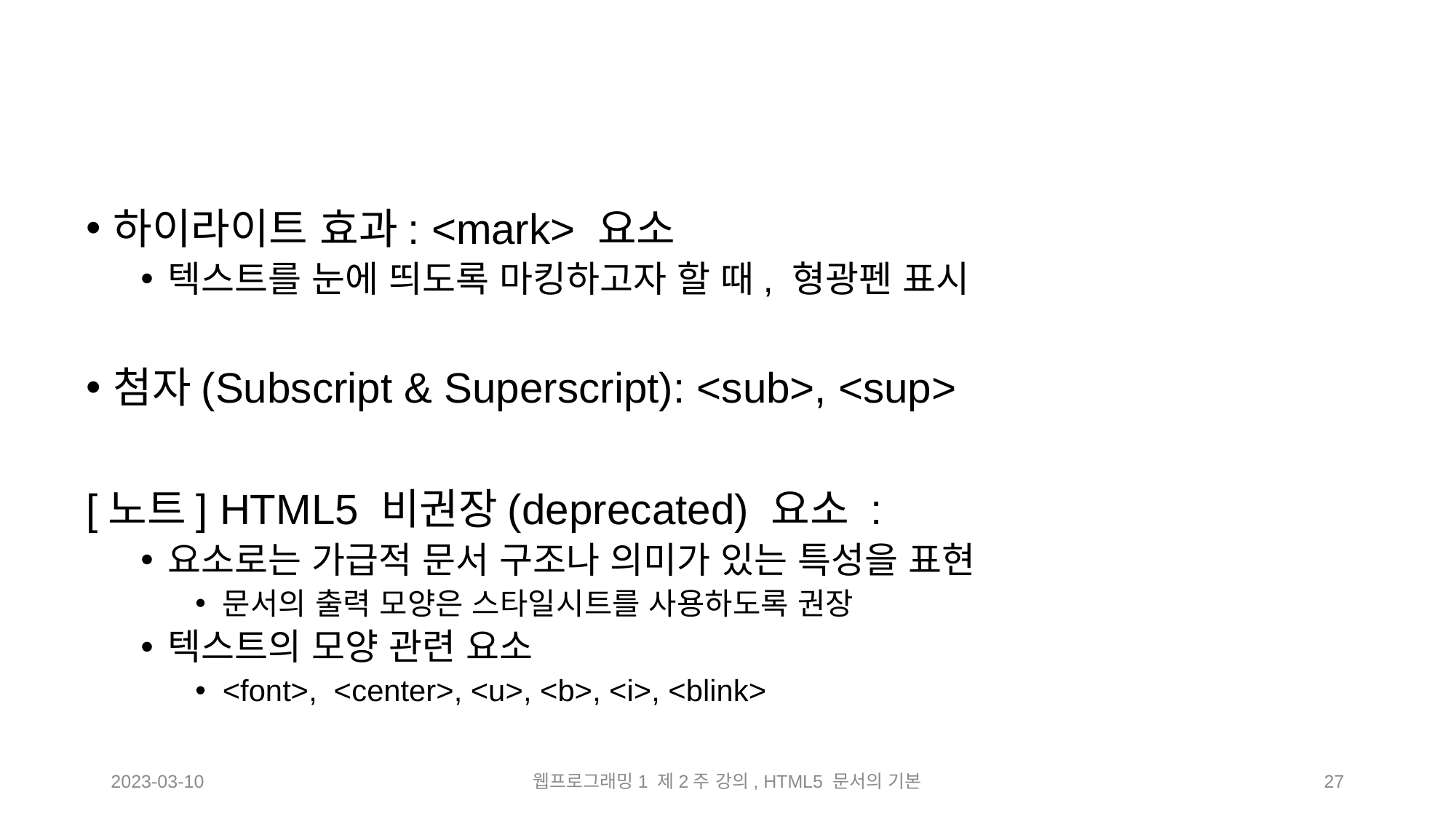

#
하이라이트 효과: <mark> 요소
텍스트를 눈에 띄도록 마킹하고자 할 때, 형광펜 표시

첨자(Subscript & Superscript): <sub>, <sup>

[노트] HTML5 비권장(deprecated) 요소 :
요소로는 가급적 문서 구조나 의미가 있는 특성을 표현
문서의 출력 모양은 스타일시트를 사용하도록 권장
텍스트의 모양 관련 요소
<font>,  <center>, <u>, <b>, <i>, <blink>
2023-03-10
웹프로그래밍1 제2주 강의, HTML5 문서의 기본
27